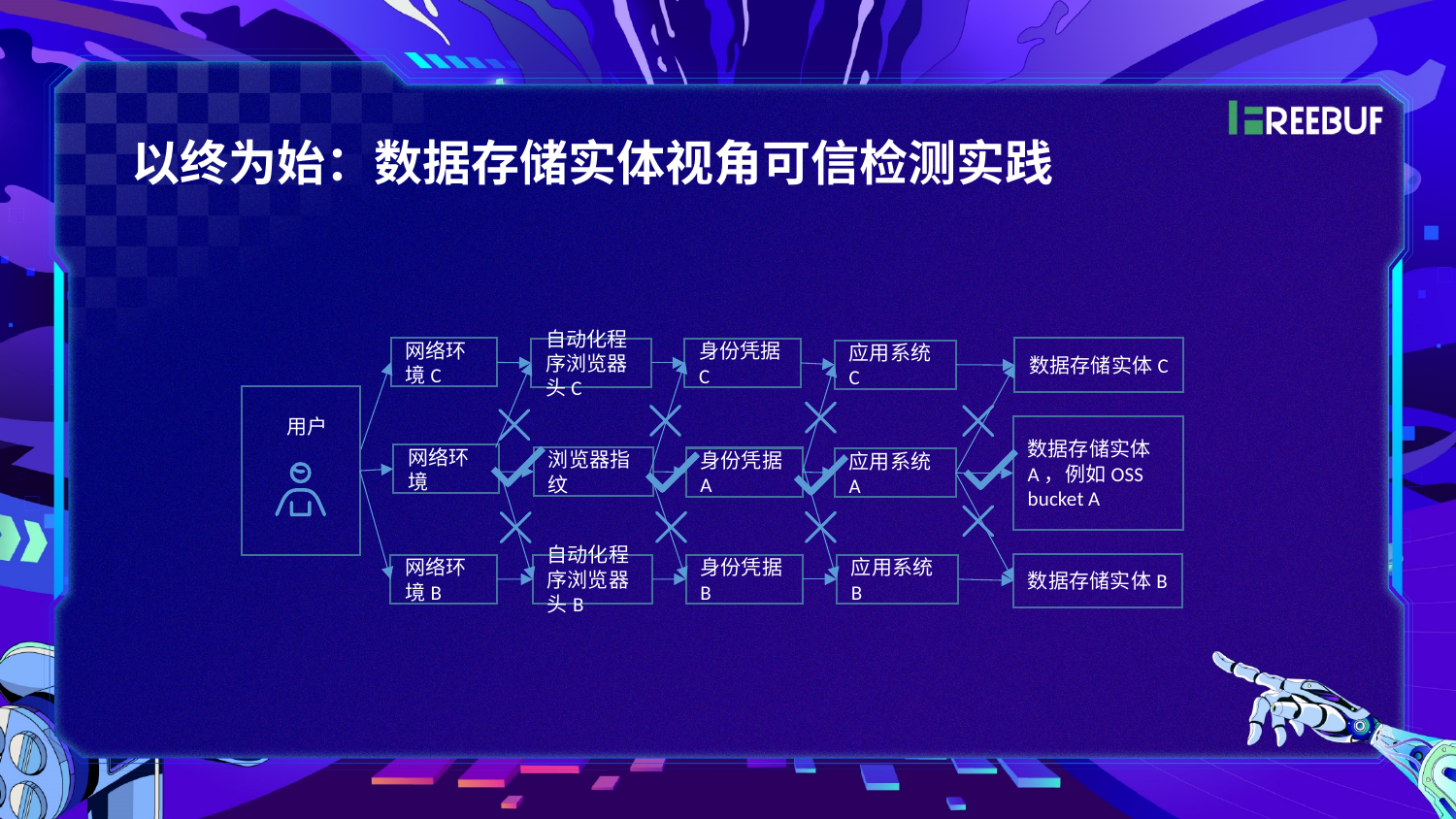

以终为始：数据存储实体视角可信检测实践
网络环境C
数据存储实体C
自动化程序浏览器头C
身份凭据C
应用系统C

用户

数据存储实体A，例如OSS bucket A
网络环境

浏览器指纹
身份凭据A
应用系统A

数据存储实体B
网络环境B
身份凭据B
应用系统B
自动化程序浏览器头B